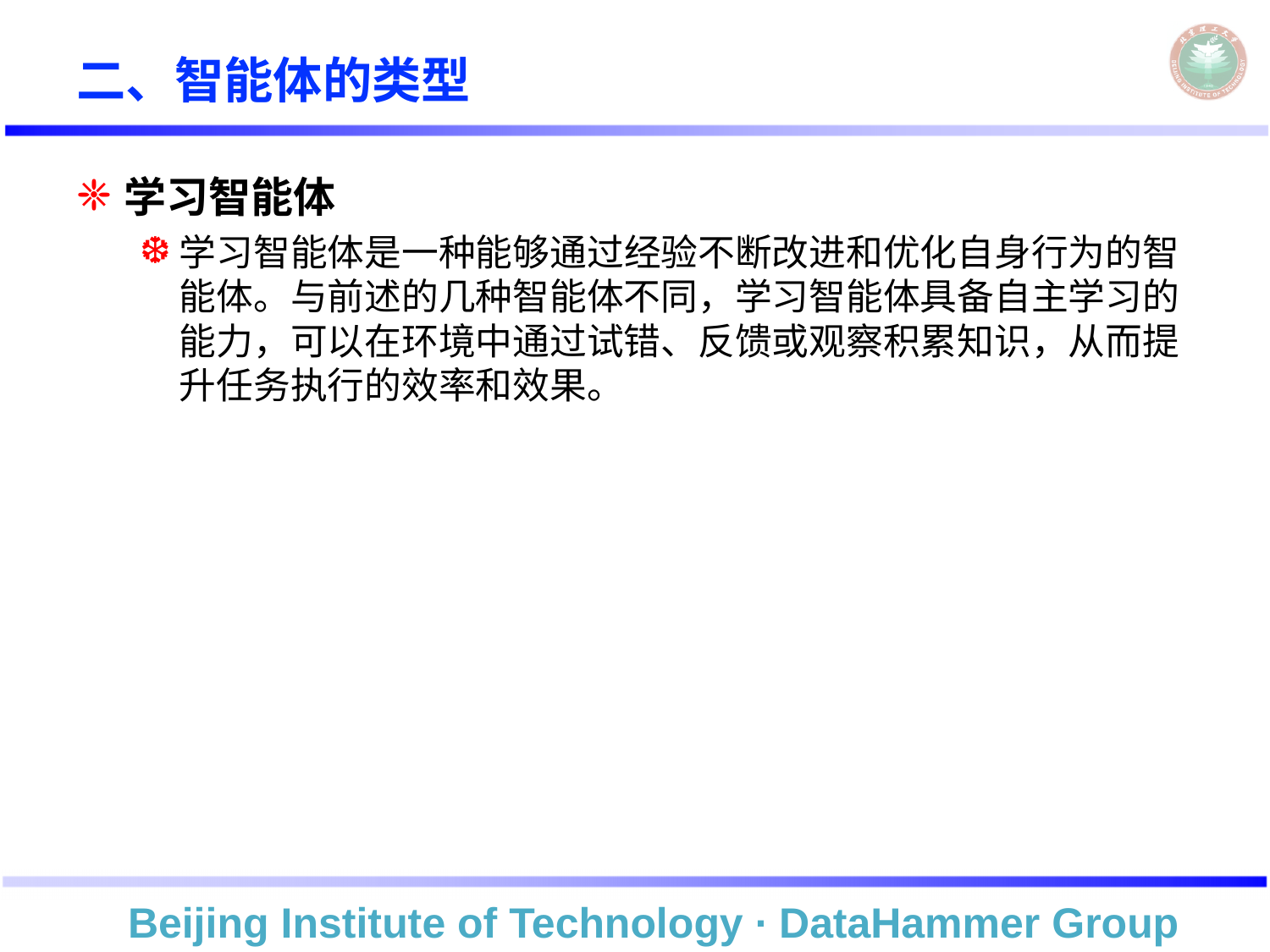

# 二、智能体的类型
学习智能体
学习智能体是一种能够通过经验不断改进和优化自身行为的智能体。与前述的几种智能体不同，学习智能体具备自主学习的能力，可以在环境中通过试错、反馈或观察积累知识，从而提升任务执行的效率和效果。